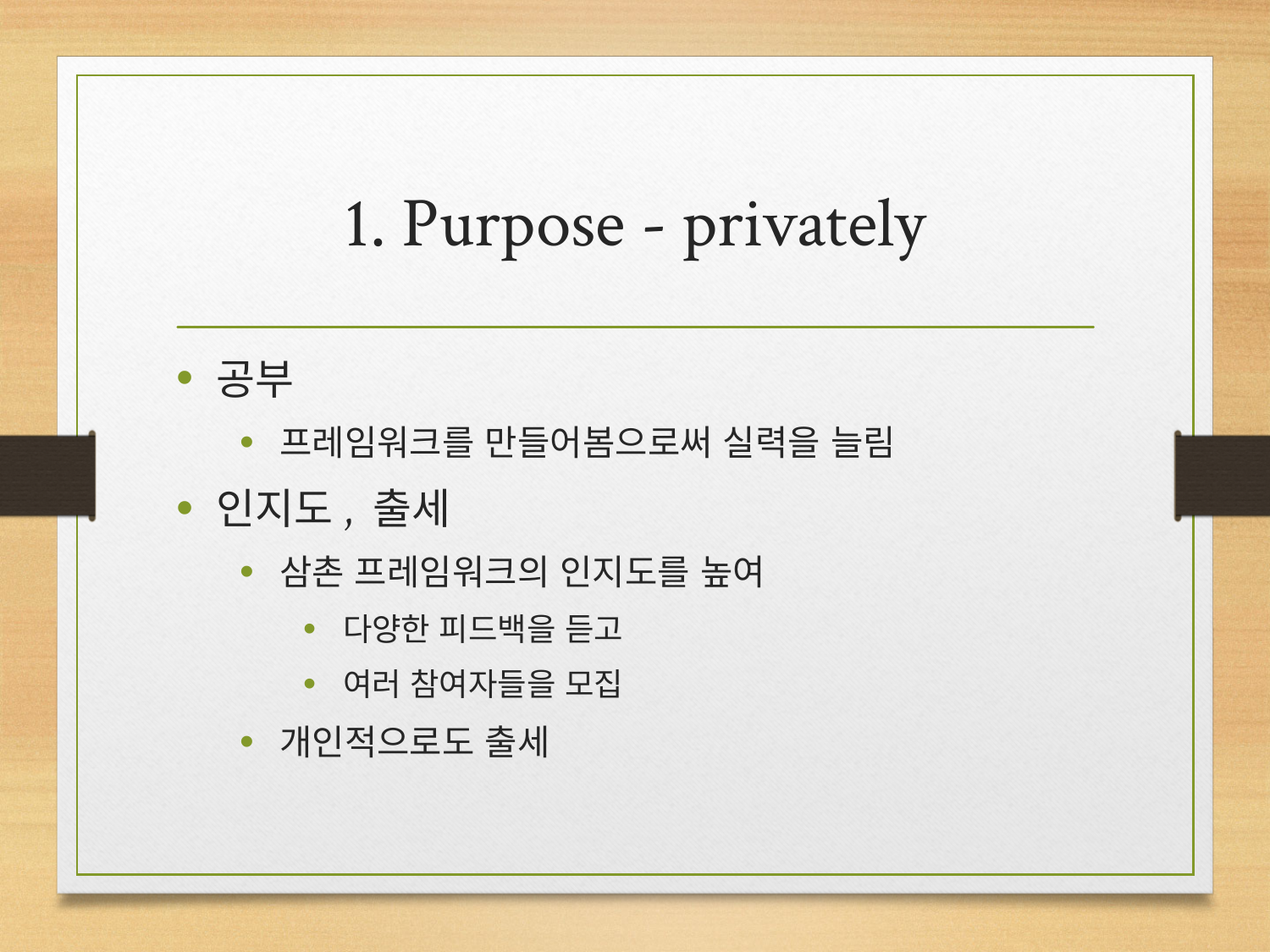

# 1. Purpose - privately
공부
프레임워크를 만들어봄으로써 실력을 늘림
인지도, 출세
삼촌 프레임워크의 인지도를 높여
다양한 피드백을 듣고
여러 참여자들을 모집
개인적으로도 출세